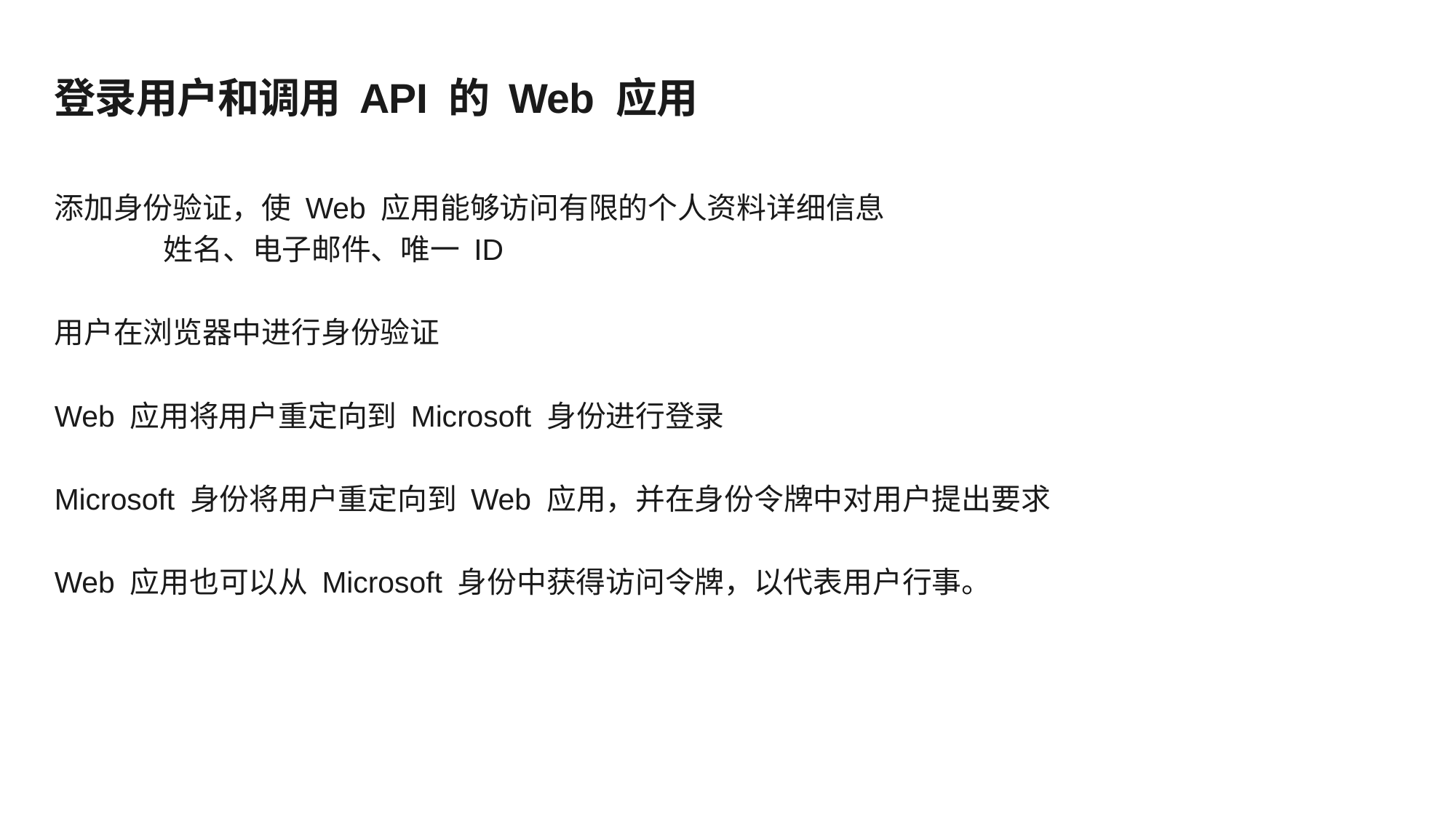

# 登录用户和调用 API 的 Web 应用
添加身份验证，使 Web 应用能够访问有限的个人资料详细信息
	姓名、电子邮件、唯一 ID

用户在浏览器中进行身份验证

Web 应用将用户重定向到 Microsoft 身份进行登录

Microsoft 身份将用户重定向到 Web 应用，并在身份令牌中对用户提出要求

Web 应用也可以从 Microsoft 身份中获得访问令牌，以代表用户行事。